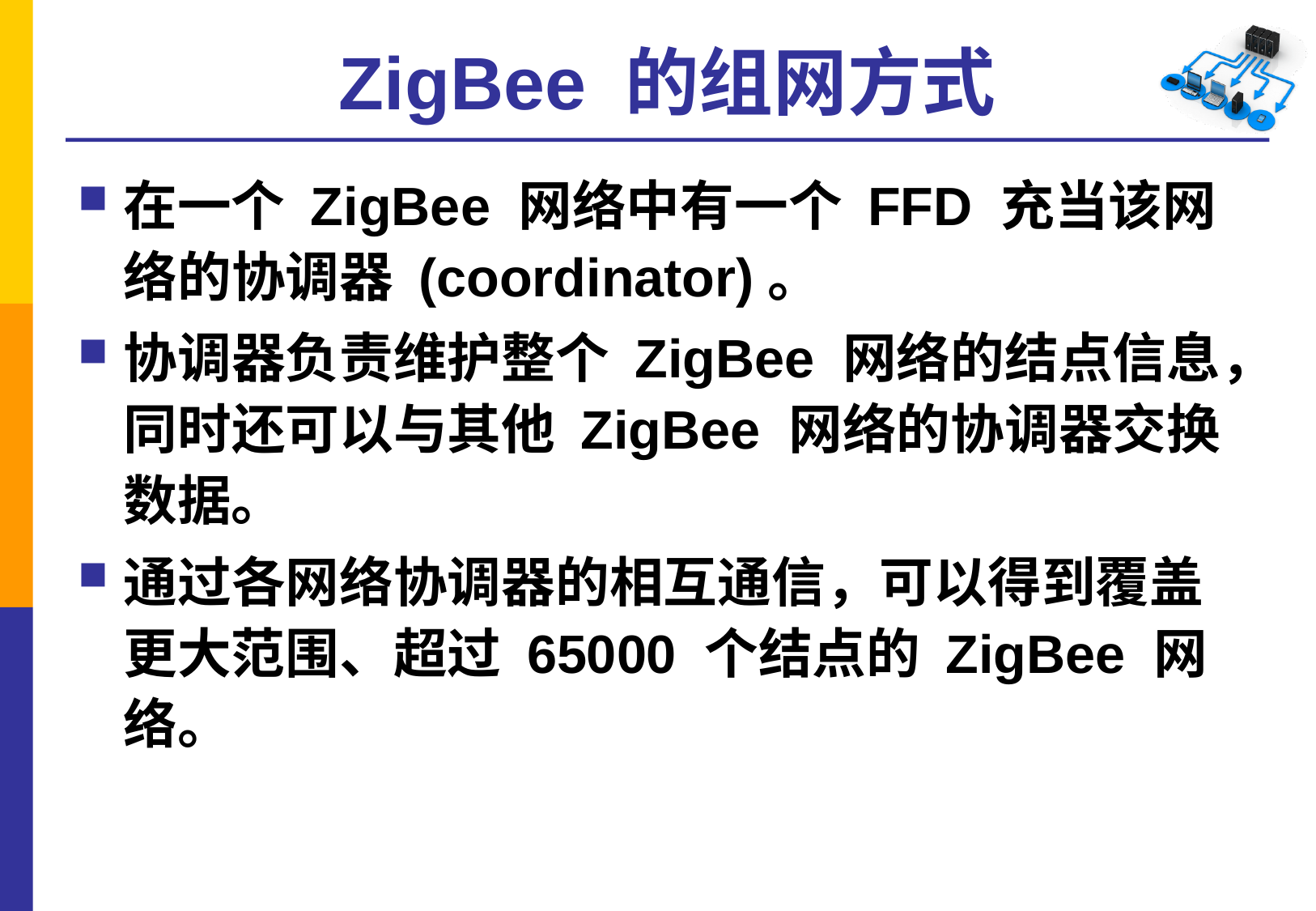

# ZigBee 的组网方式
在一个 ZigBee 网络中有一个 FFD 充当该网络的协调器 (coordinator)。
协调器负责维护整个 ZigBee 网络的结点信息，同时还可以与其他 ZigBee 网络的协调器交换数据。
通过各网络协调器的相互通信，可以得到覆盖更大范围、超过 65000 个结点的 ZigBee 网络。